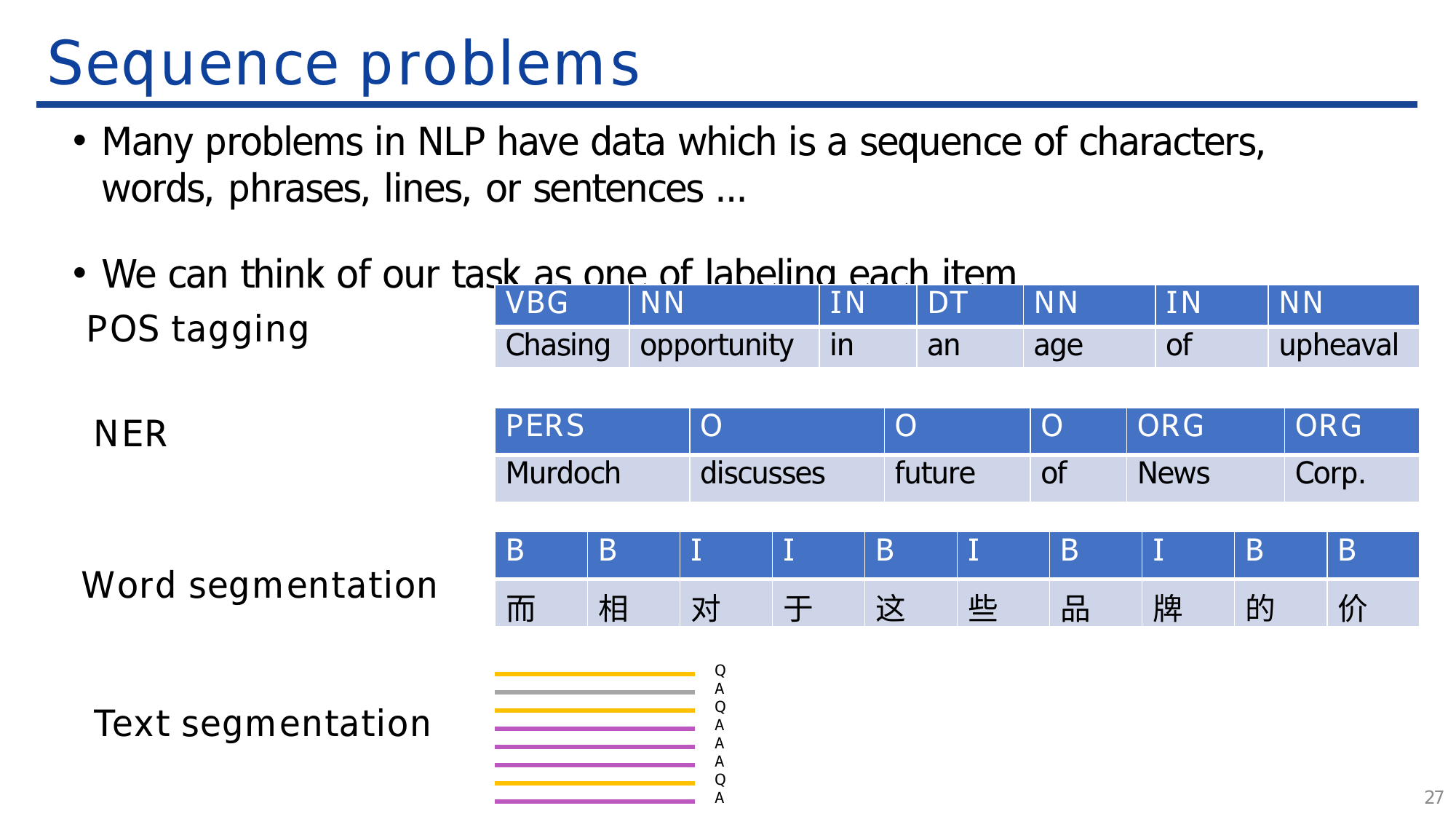

# Sequence problems
Many problems in NLP have data which is a sequence of characters, words, phrases, lines, or sentences …
We can think of our task as one of labeling each item

| VBG | NN | IN | DT | NN | IN | NN |
| --- | --- | --- | --- | --- | --- | --- |
| Chasing | opportunity | in | an | age | of | upheaval |
POS tagging
NER
| PERS | O | O | O | ORG | ORG |
| --- | --- | --- | --- | --- | --- |
| Murdoch | discusses | future | of | News | Corp. |
| B | B | I | I | B | I | B | I | B | B |
| --- | --- | --- | --- | --- | --- | --- | --- | --- | --- |
| 而 | 相 | 对 | 于 | 这 | 些 | 品 | 牌 | 的 | 价 |
Word segmentation
Q
A
Q
A
A
A
Q
A
Text segmentation
27